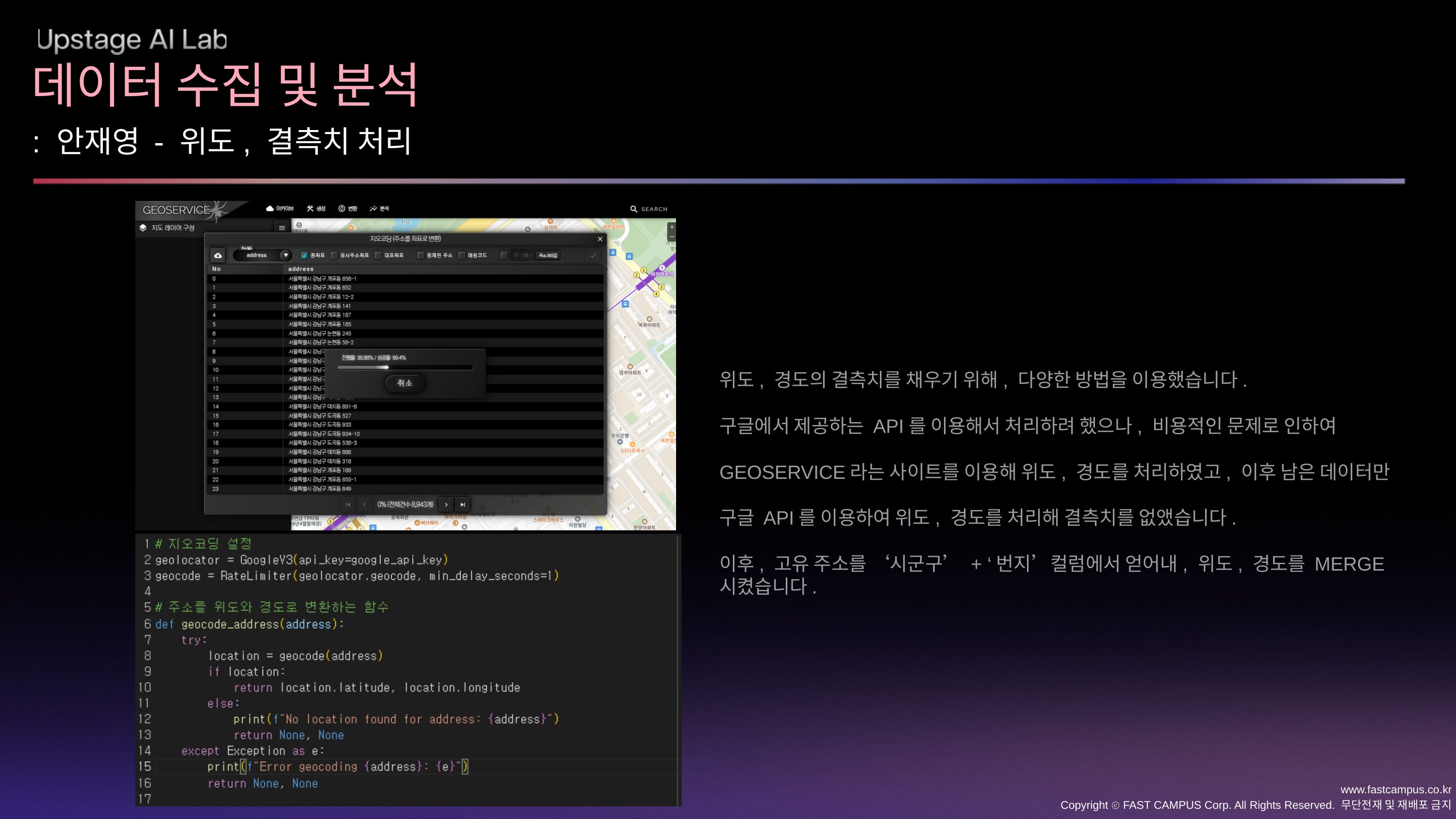

데이터 수집 및 분석
: 안재영 - 위도, 결측치 처리

위도, 경도의 결측치를 채우기 위해, 다양한 방법을 이용했습니다.

구글에서 제공하는 API를 이용해서 처리하려 했으나, 비용적인 문제로 인하여

GEOSERVICE라는 사이트를 이용해 위도, 경도를 처리하였고, 이후 남은 데이터만

구글 API를 이용하여 위도, 경도를 처리해 결측치를 없앴습니다.

이후, 고유 주소를 ‘시군구’ + ‘번지’컬럼에서 얻어내, 위도, 경도를 MERGE 시켰습니다.

www.fastcampus.co.kr
Copyright ⓒ FAST CAMPUS Corp. All Rights Reserved. 무단전재 및 재배포 금지